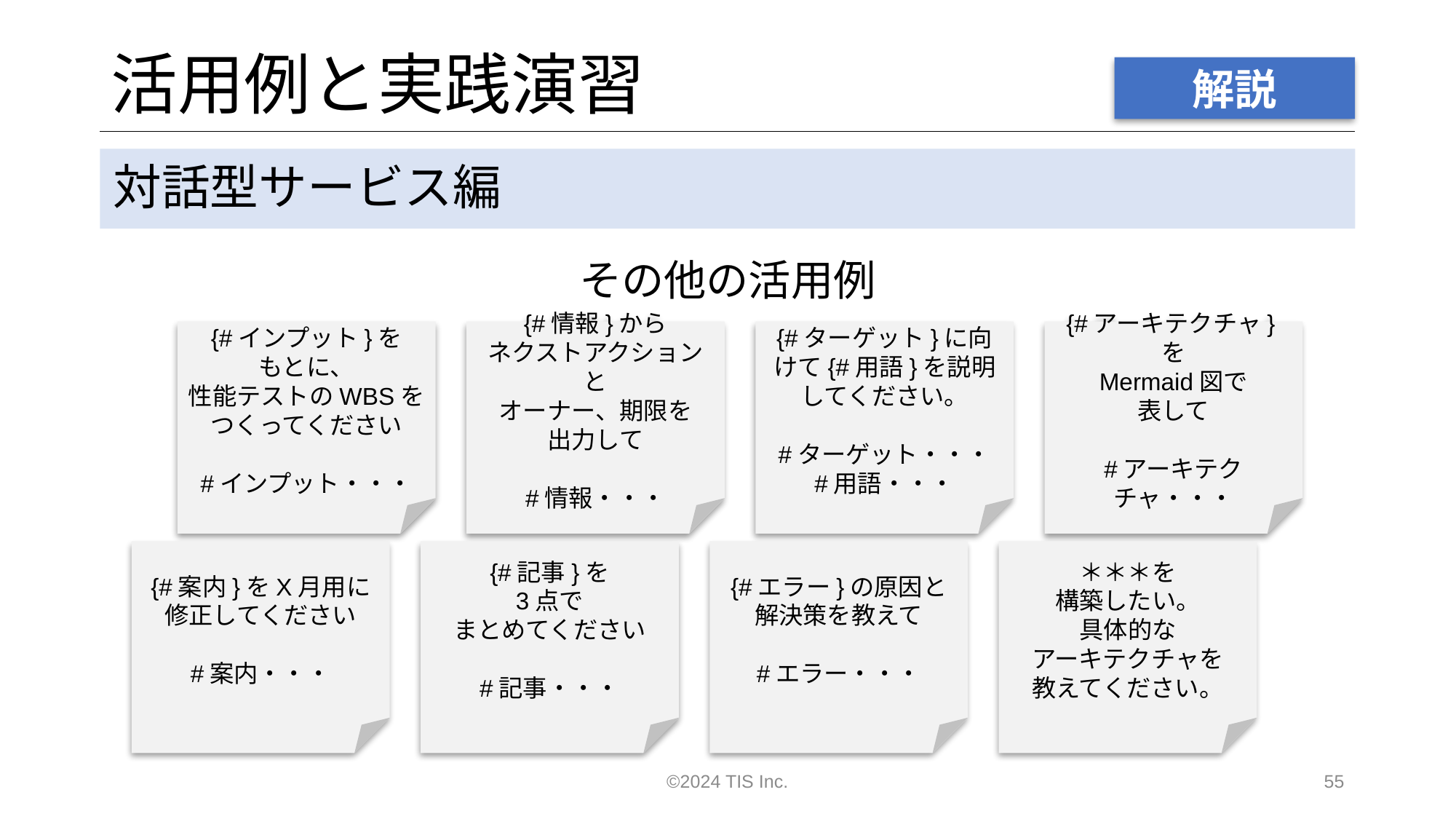

# 活用例と実践演習
解説
対話型サービス編
その他の活用例
{#インプット}を
もとに、
性能テストのWBSをつくってください

#インプット・・・
{#情報}から
ネクストアクションと
オーナー、期限を
出力して

#情報・・・
{#ターゲット}に向けて{#用語}を説明してください。

#ターゲット・・・
#用語・・・
{#アーキテクチャ}を
Mermaid図で
表して

#アーキテクチャ・・・
{#案内}をX月用に
修正してください

#案内・・・
{#記事}を
3点で
まとめてください

#記事・・・
{#エラー}の原因と
解決策を教えて

#エラー・・・
＊＊＊を
構築したい。
具体的な
アーキテクチャを
教えてください。
©2024 TIS Inc.
55